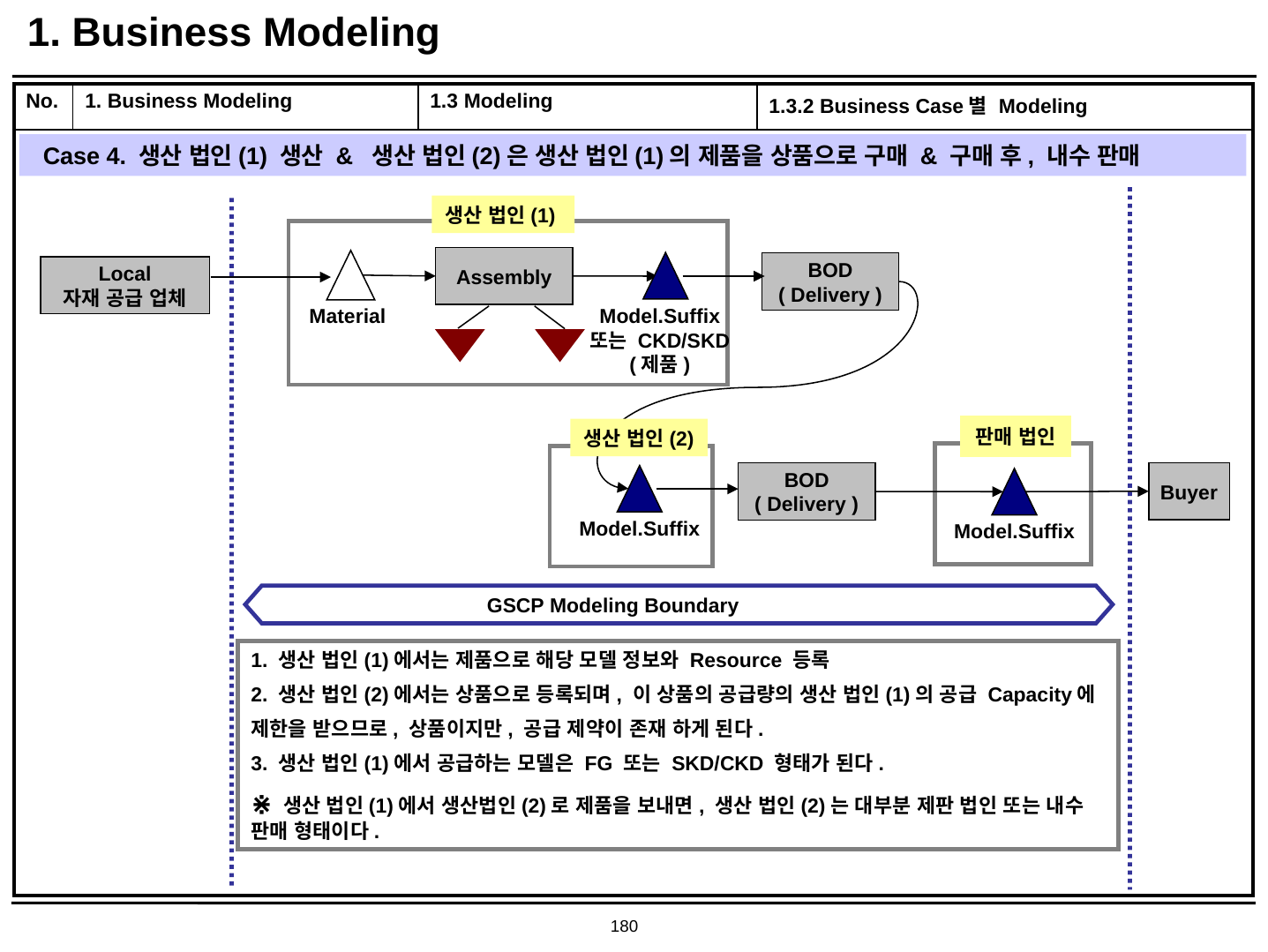

# 1. Business Modeling
| No. | 1. Business Modeling | 1.3 Modeling | 1.3.2 Business Case별 Modeling |
| --- | --- | --- | --- |
|  |  |  |  |
Case 4. 생산 법인(1) 생산 &  생산 법인(2)은 생산 법인(1)의 제품을 상품으로 구매 & 구매 후, 내수 판매

생산 법인(1)

Assembly

BOD
( Delivery )
Local
자재 공급 업체
Material
Model.Suffix
또는 CKD/SKD
(제품)

판매 법인
생산 법인(2)

Buyer
BOD
( Delivery )

Model.Suffix
Model.Suffix
                                     GSCP Modeling Boundary
1. 생산 법인(1)에서는 제품으로 해당 모델 정보와 Resource 등록
2. 생산 법인(2)에서는 상품으로 등록되며, 이 상품의 공급량의 생산 법인(1)의 공급 Capacity에
제한을 받으므로, 상품이지만, 공급 제약이 존재 하게 된다.
3. 생산 법인(1)에서 공급하는 모델은 FG 또는 SKD/CKD 형태가 된다.
⋇ 생산 법인(1)에서 생산법인(2)로 제품을 보내면, 생산 법인(2)는 대부분 제판 법인 또는 내수 판매 형태이다.
180